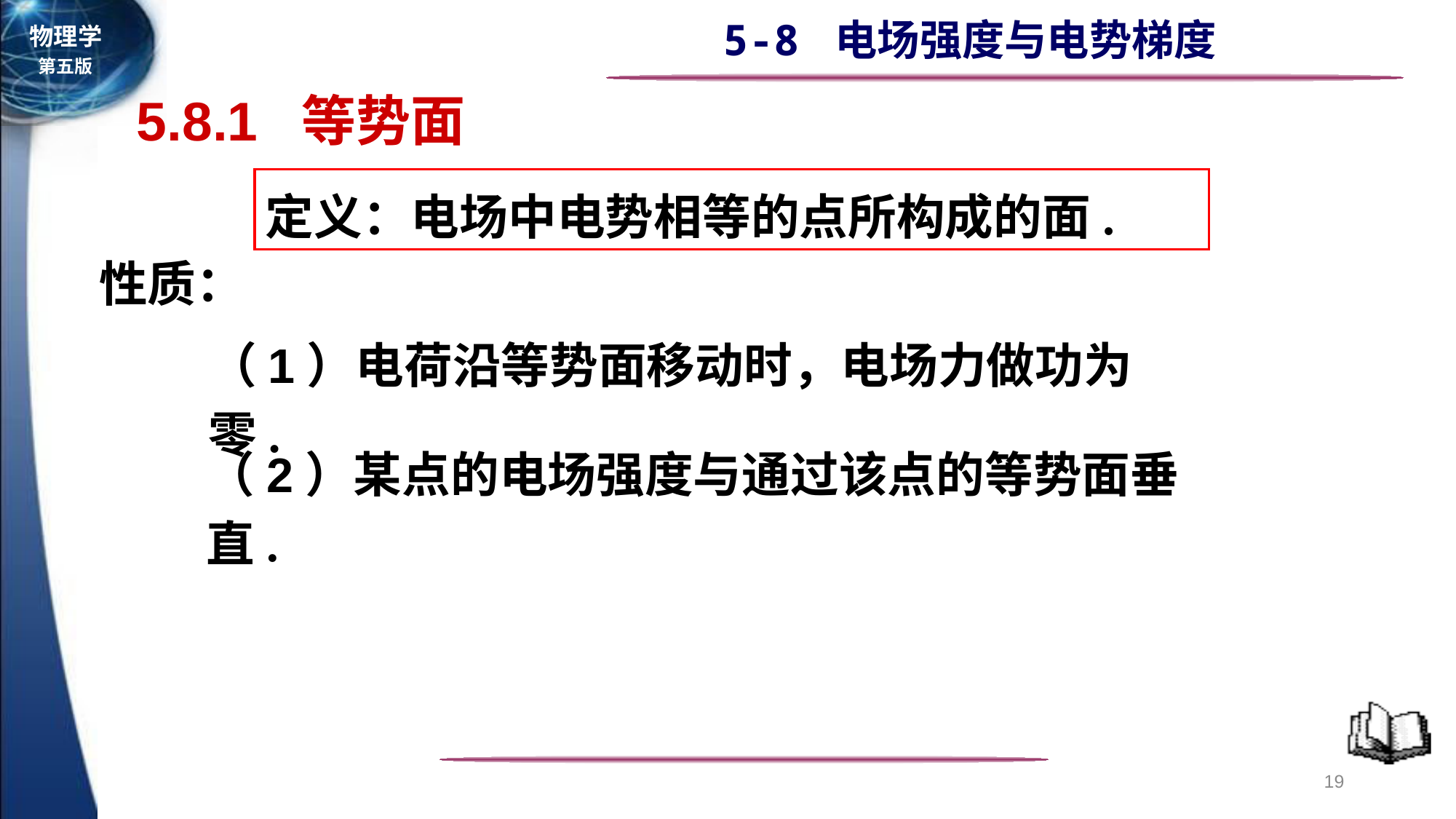

5.8.1  等势面
定义：电场中电势相等的点所构成的面.
性质：
（1）电荷沿等势面移动时，电场力做功为零.
（2）某点的电场强度与通过该点的等势面垂直.
19